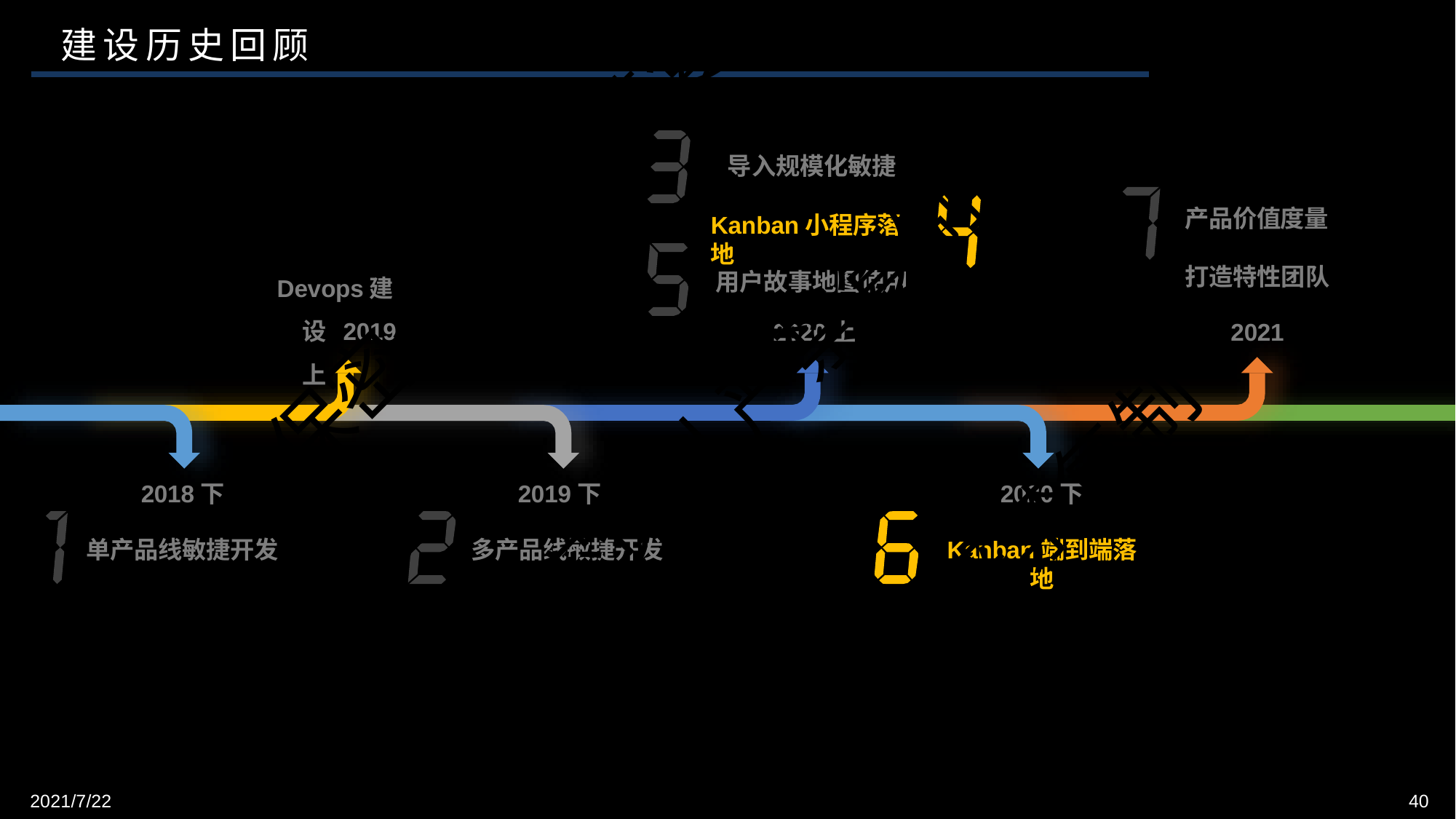

# 建设历史回顾

严禁复

导入规模化敏捷

产品价值度量
Kanban小程序落地

Devops建设  2019上
打造特性团队
2021
用户故事地图使用
2020上
保密资料

保密资料 严禁复制

严禁复制
2018下
单产品线敏捷开发
2019下
多产品线敏捷开发
2020下
Kanban端到端落地

40
2021/7/22